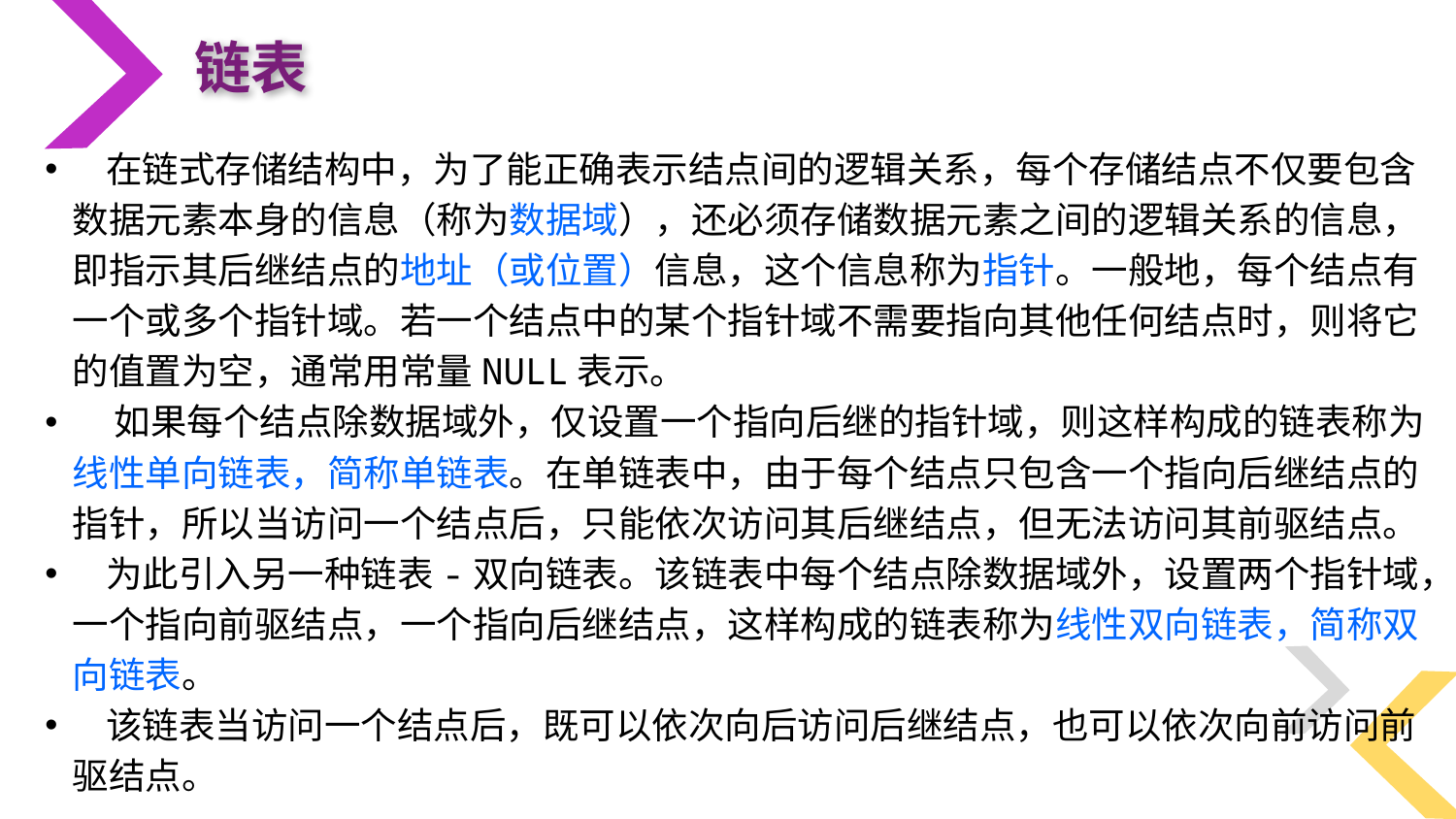

链表
   在链式存储结构中，为了能正确表示结点间的逻辑关系，每个存储结点不仅要包含数据元素本身的信息（称为数据域），还必须存储数据元素之间的逻辑关系的信息，即指示其后继结点的地址（或位置）信息，这个信息称为指针。一般地，每个结点有一个或多个指针域。若一个结点中的某个指针域不需要指向其他任何结点时，则将它的值置为空，通常用常量NULL表示。
    如果每个结点除数据域外，仅设置一个指向后继的指针域，则这样构成的链表称为线性单向链表，简称单链表。在单链表中，由于每个结点只包含一个指向后继结点的指针，所以当访问一个结点后，只能依次访问其后继结点，但无法访问其前驱结点。
   为此引入另一种链表-双向链表。该链表中每个结点除数据域外，设置两个指针域，一个指向前驱结点，一个指向后继结点，这样构成的链表称为线性双向链表，简称双向链表。
   该链表当访问一个结点后，既可以依次向后访问后继结点，也可以依次向前访问前驱结点。